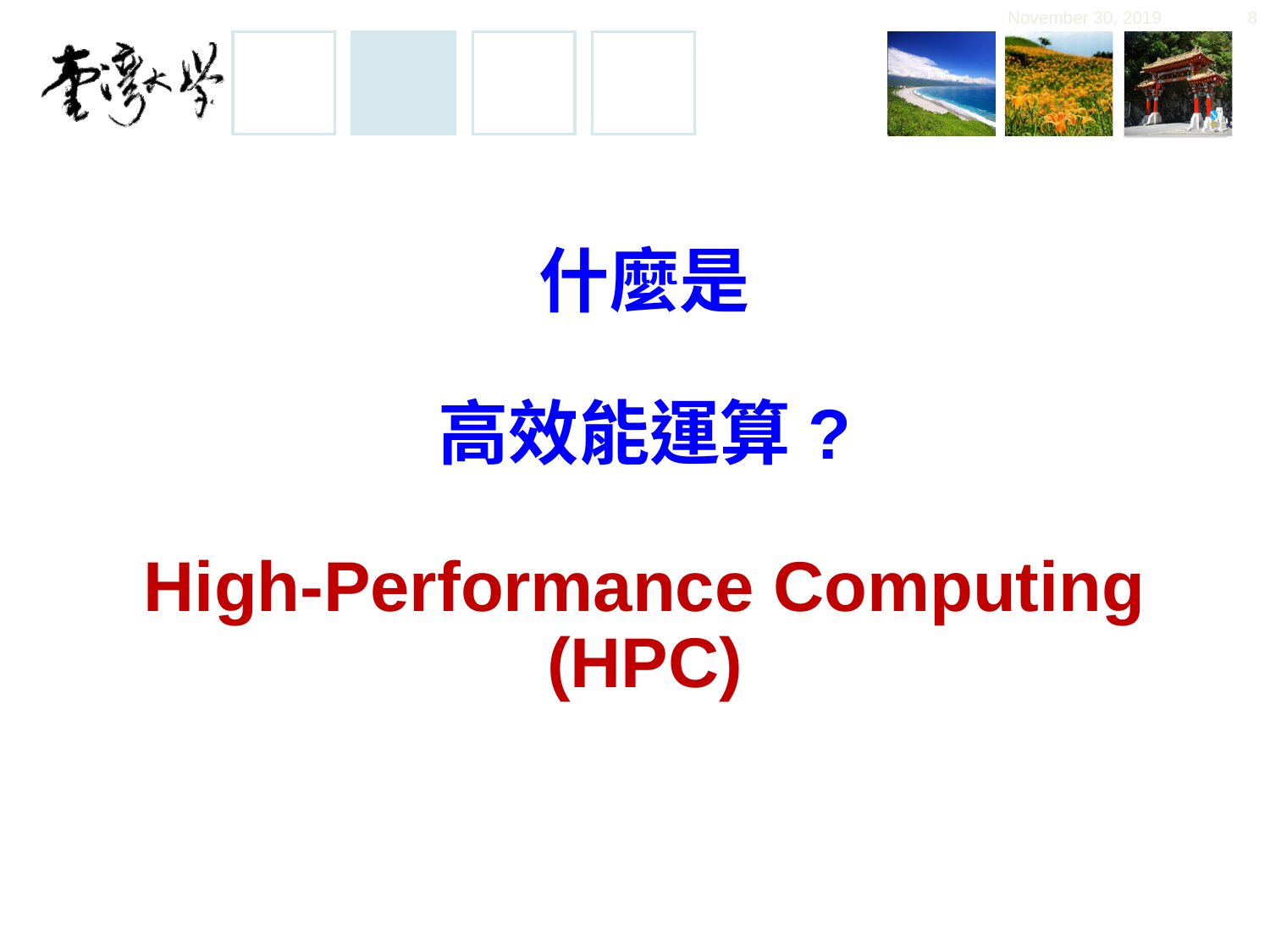

November 30, 2019
8
# 什麼是 高效能運算? High-Performance Computing (HPC)